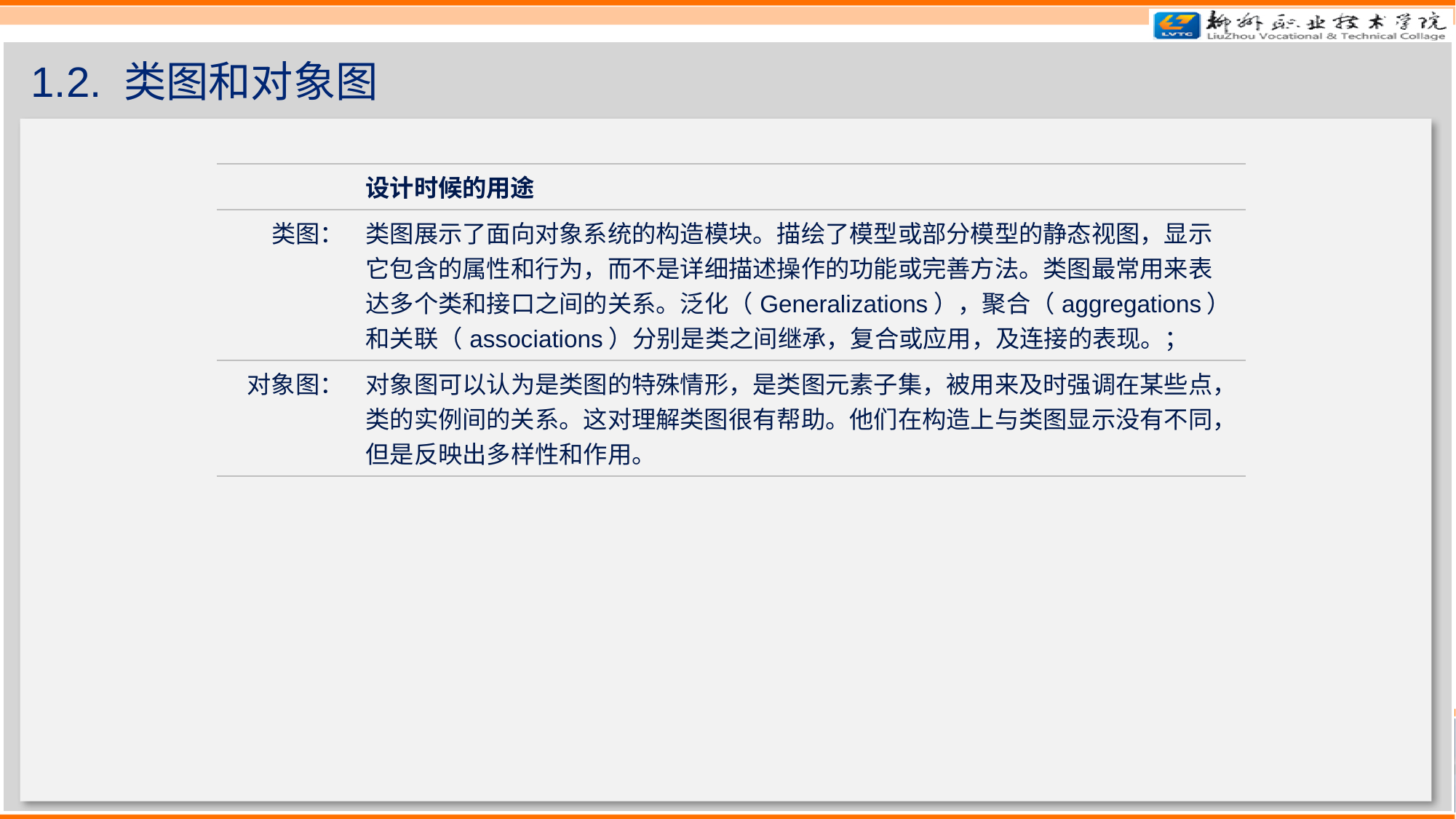

# 1.2. 类图和对象图
|  | 设计时候的用途 |
| --- | --- |
| 类图： | 类图展示了面向对象系统的构造模块。描绘了模型或部分模型的静态视图，显示它包含的属性和行为，而不是详细描述操作的功能或完善方法。类图最常用来表达多个类和接口之间的关系。泛化（Generalizations），聚合（aggregations）和关联（associations）分别是类之间继承，复合或应用，及连接的表现。； |
| 对象图： | 对象图可以认为是类图的特殊情形，是类图元素子集，被用来及时强调在某些点，类的实例间的关系。这对理解类图很有帮助。他们在构造上与类图显示没有不同，但是反映出多样性和作用。 |